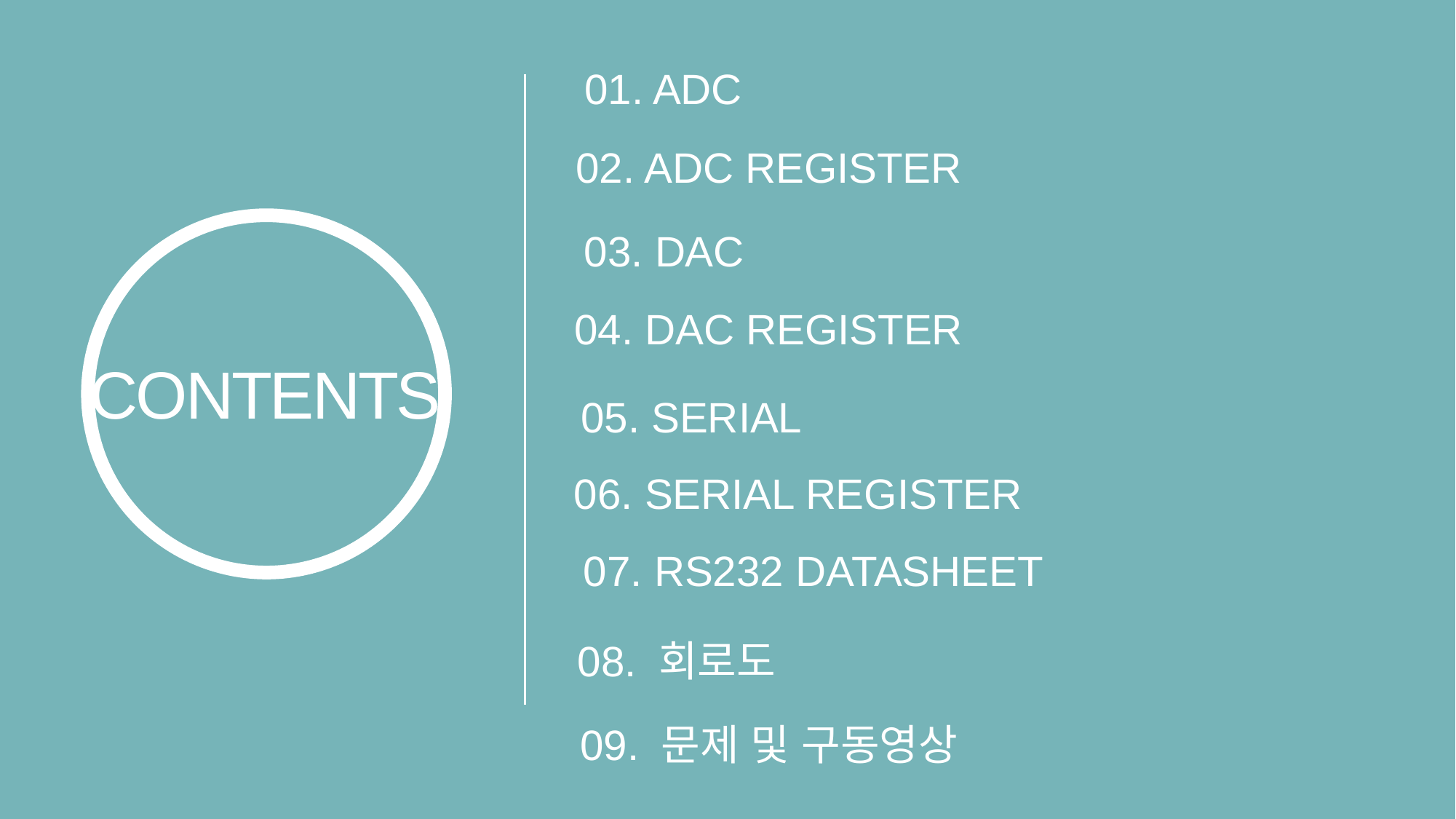

01. ADC

02. ADC REGISTER

03. DAC

CONTENTS
04. DAC REGISTER

05. SERIAL

06. SERIAL REGISTER

07. RS232 DATASHEET

08. 회로도

09. 문제 및 구동영상